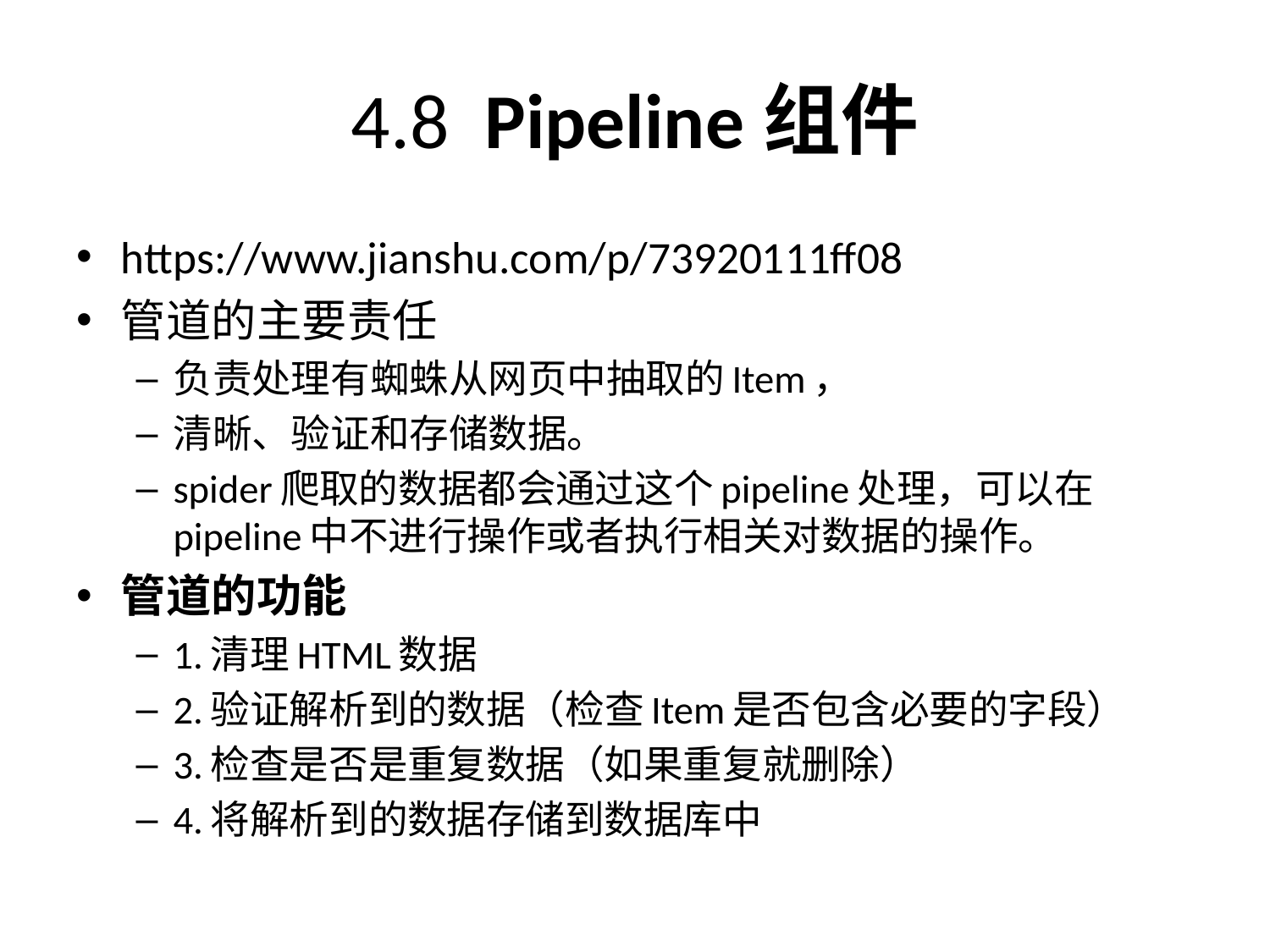

# 4.8  Pipeline组件
https://www.jianshu.com/p/73920111ff08
管道的主要责任
负责处理有蜘蛛从网页中抽取的Item，
清晰、验证和存储数据。
spider爬取的数据都会通过这个pipeline处理，可以在pipeline中不进行操作或者执行相关对数据的操作。
管道的功能
1.清理HTML数据
2.验证解析到的数据（检查Item是否包含必要的字段）
3.检查是否是重复数据（如果重复就删除）
4.将解析到的数据存储到数据库中